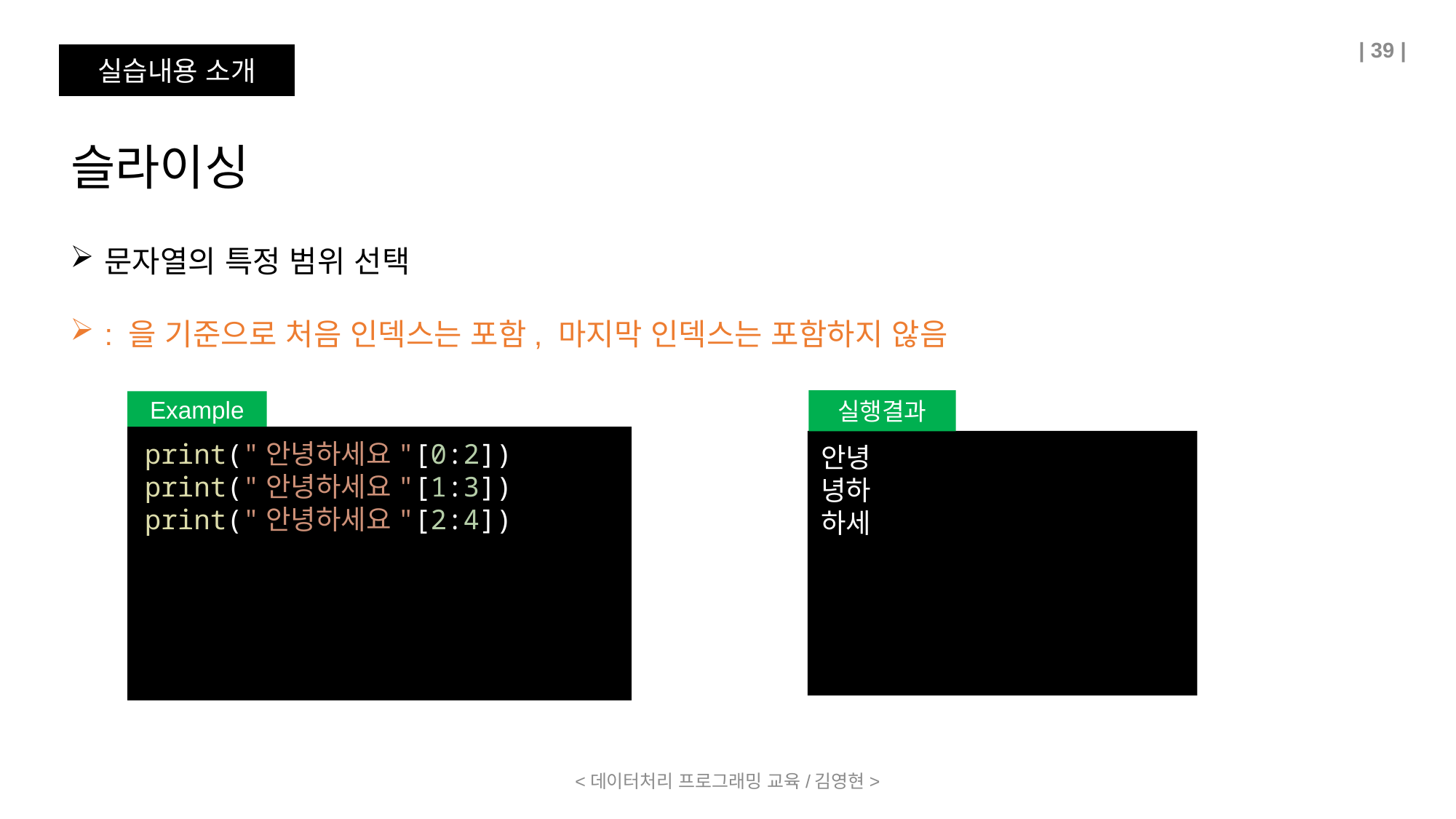

| 39 |
실습내용 소개
슬라이싱
문자열의 특정 범위 선택
: 을 기준으로 처음 인덱스는 포함, 마지막 인덱스는 포함하지 않음
실행결과
Example

print("안녕하세요"[0:2])
print("안녕하세요"[1:3])
print("안녕하세요"[2:4])
안녕
녕하
하세
<데이터처리 프로그래밍 교육/김영현>